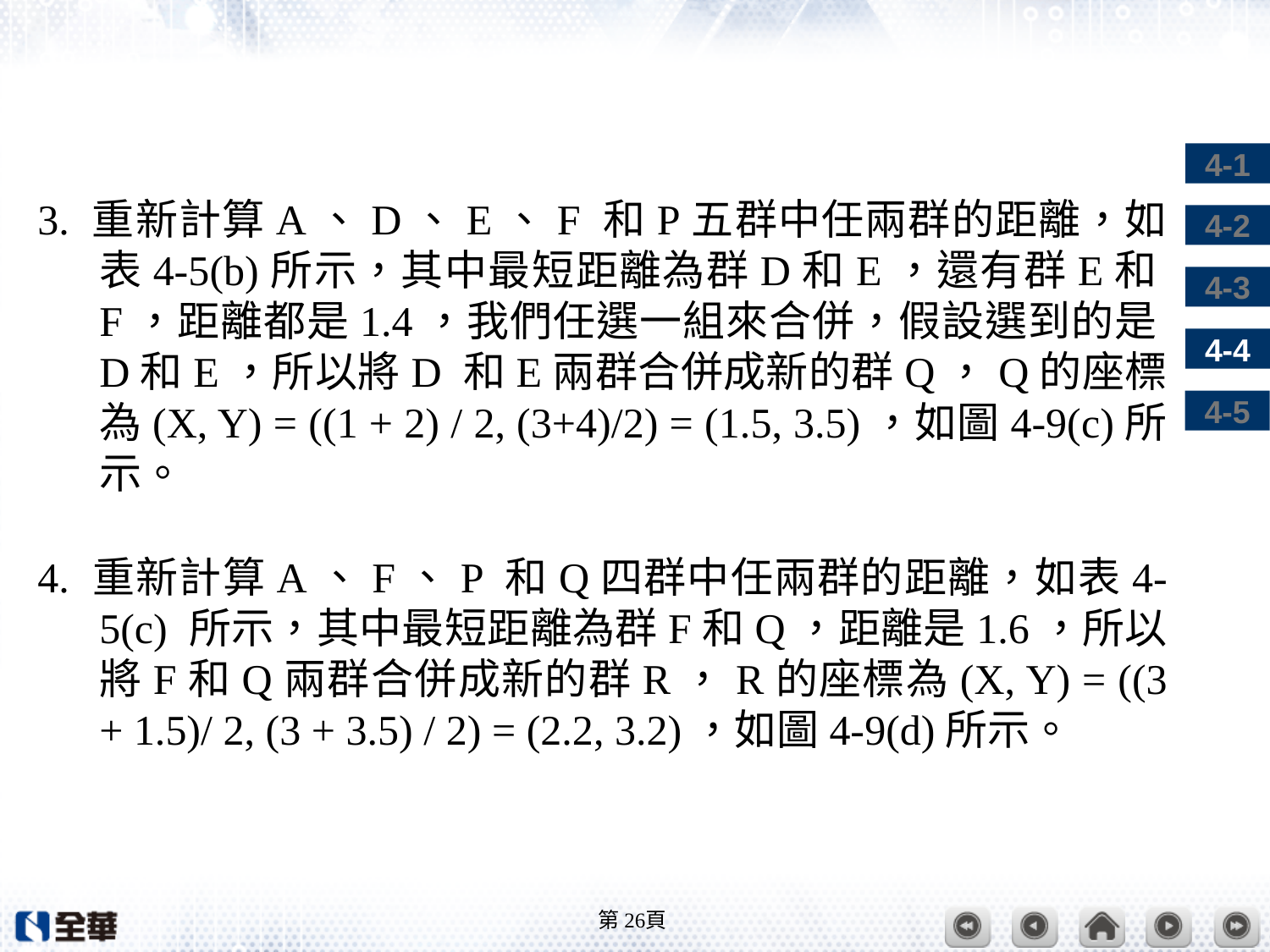

#
3. 重新計算A、D、E、F 和P五群中任兩群的距離，如表4-5(b)所示，其中最短距離為群D和E，還有群E和F，距離都是1.4，我們任選一組來合併，假設選到的是D和E，所以將D 和E兩群合併成新的群Q，Q的座標為(X, Y) = ((1 + 2) / 2, (3+4)/2) = (1.5, 3.5)，如圖4-9(c)所示。

4. 重新計算A、F、P 和Q四群中任兩群的距離，如表4-5(c) 所示，其中最短距離為群F和Q，距離是1.6，所以將F和Q兩群合併成新的群R，R的座標為(X, Y) = ((3 + 1.5)/ 2, (3 + 3.5) / 2) = (2.2, 3.2)，如圖4-9(d)所示。